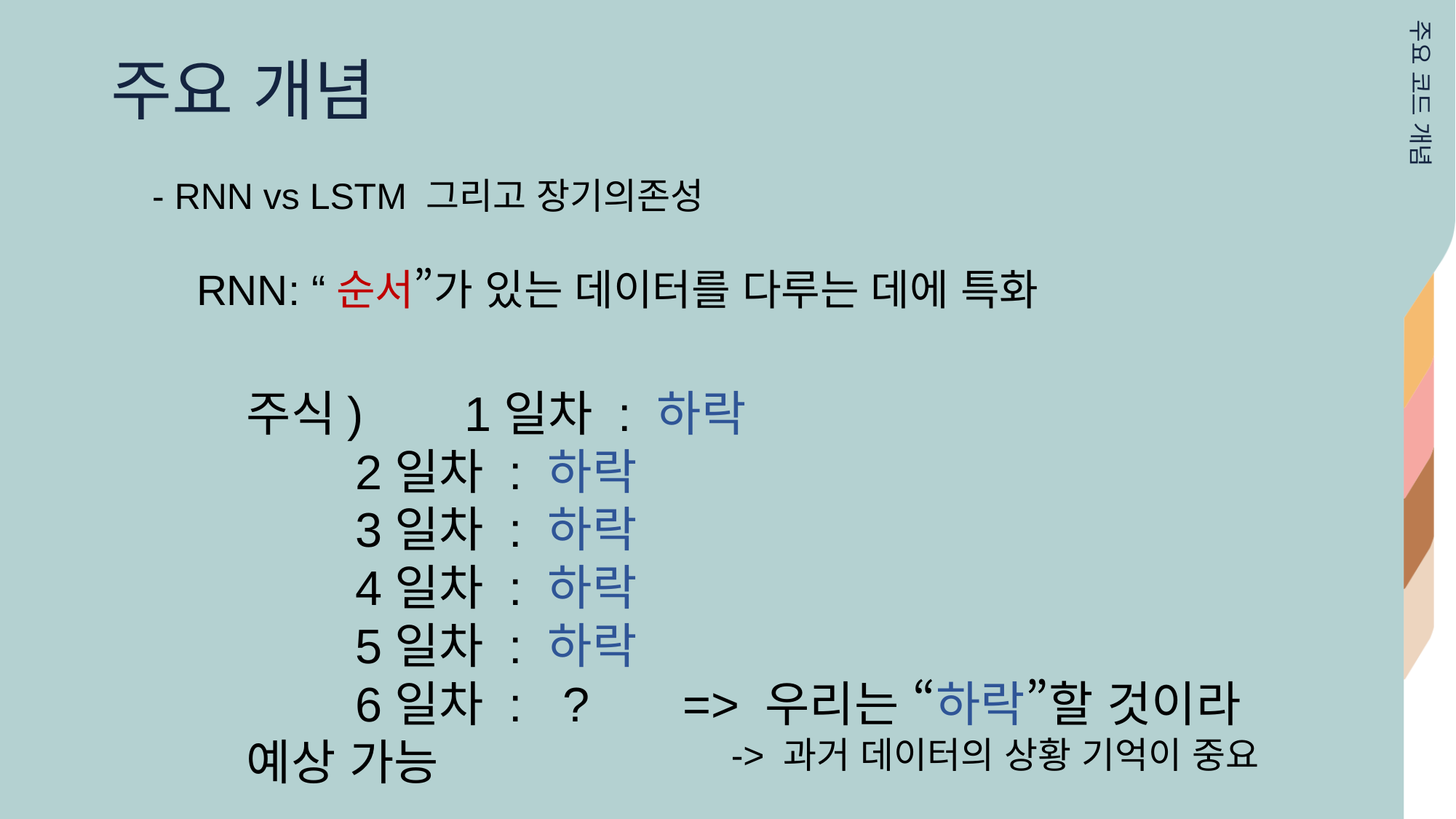

주요 개념
주요 코드 개념
- RNN vs LSTM 그리고 장기의존성
RNN: “순서”가 있는 데이터를 다루는 데에 특화
주식)	1일차 : 하락
	2일차 : 하락
	3일차 : 하락
	4일차 : 하락
	5일차 : 하락
	6일차 :   ?	=> 우리는 “하락”할 것이라 예상 가능
-> 과거 데이터의 상황 기억이 중요